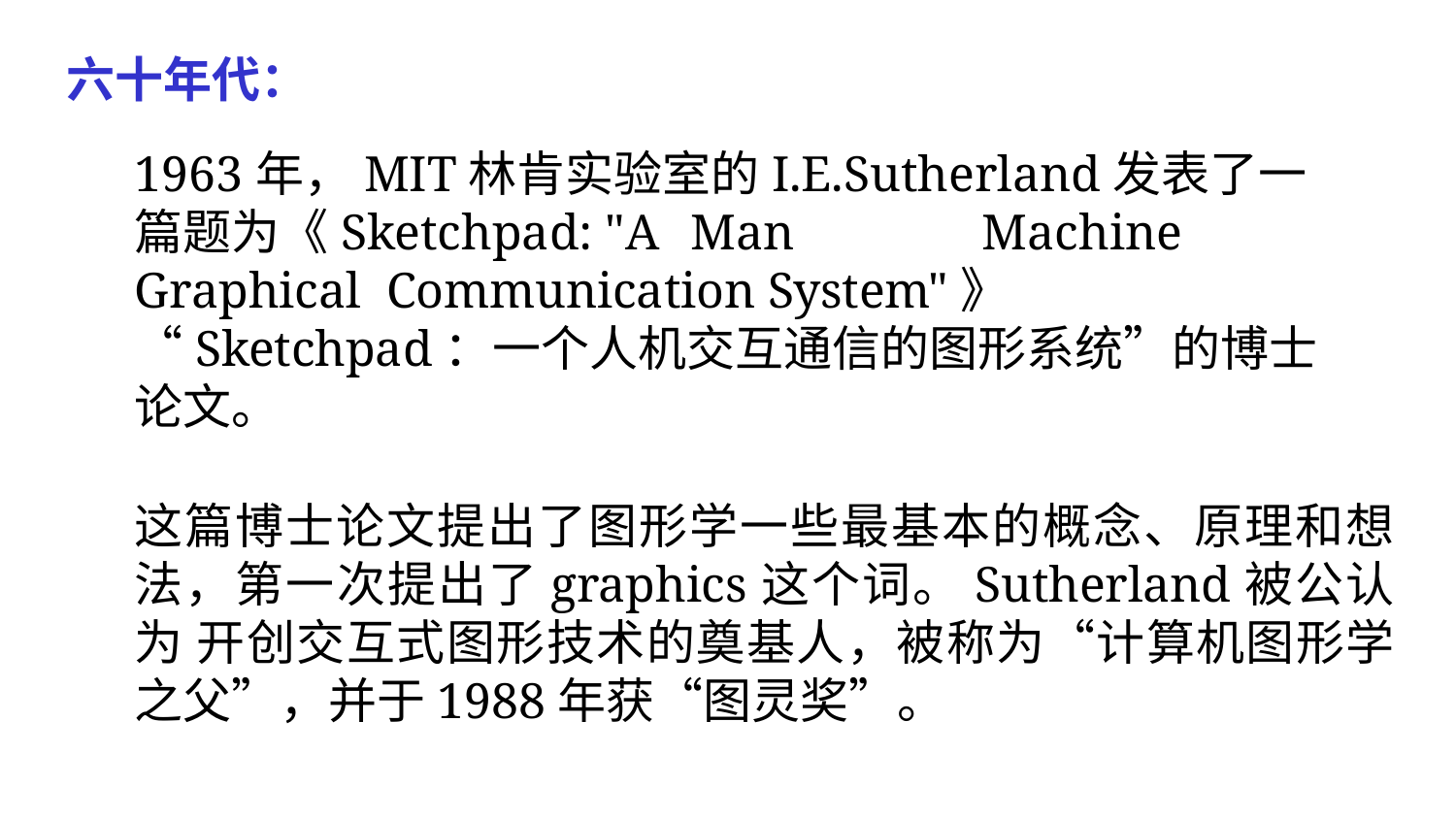

六十年代：
1963年，MIT林肯实验室的I.E.Sutherland发表了一篇题为《Sketchpad: "A	Man	Machine	Graphical  Communication System"》 “Sketchpad：一个人机交互通信的图形系统”的博士论文。

这篇博士论文提出了图形学一些最基本的概念、原理和想 法，第一次提出了graphics这个词。Sutherland被公认为 开创交互式图形技术的奠基人，被称为“计算机图形学之父”，并于1988年获“图灵奖”。